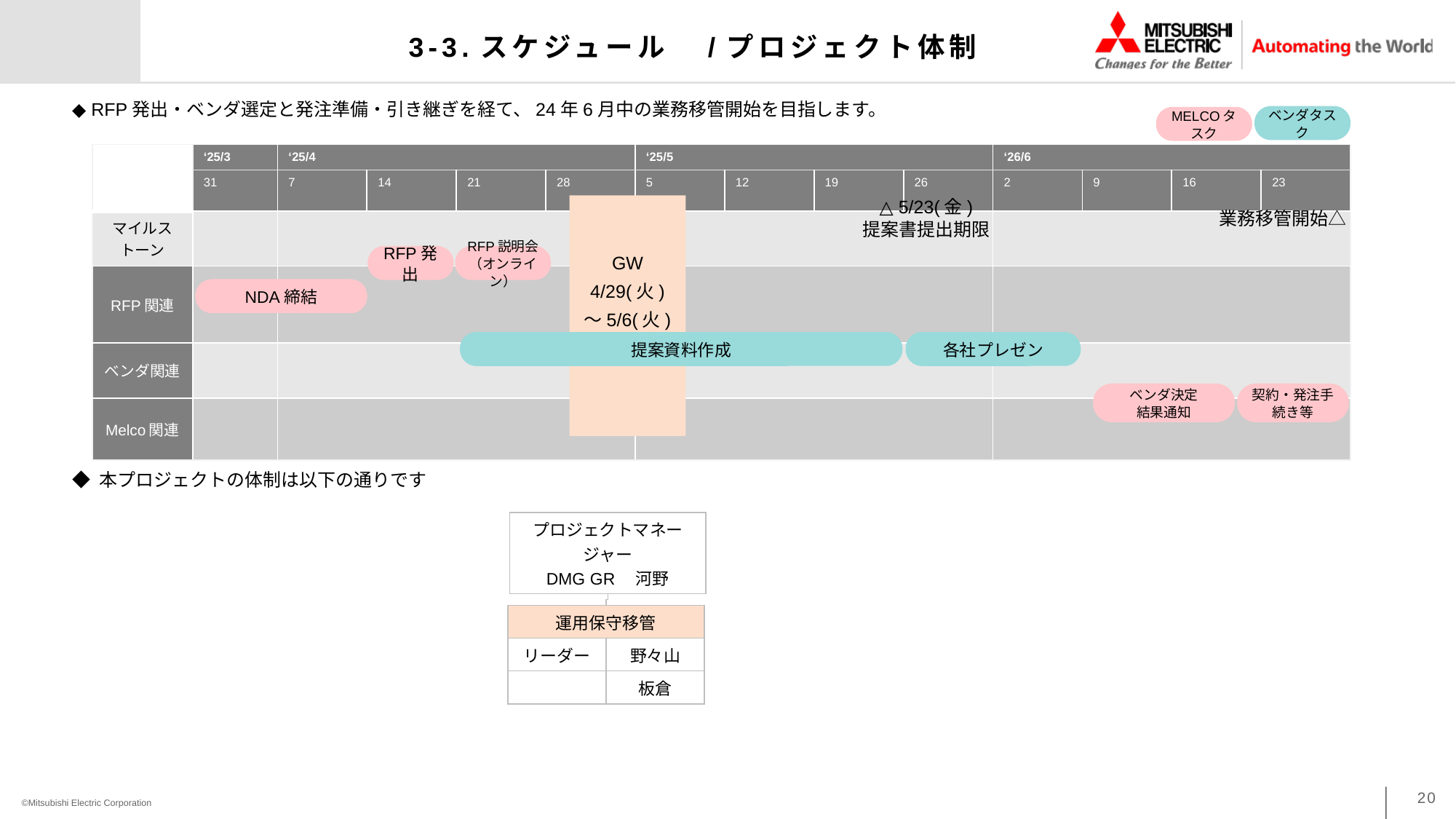

# 3-3.スケジュール　/プロジェクト体制
◆ RFP発出・ベンダ選定と発注準備・引き継ぎを経て、24年6月中の業務移管開始を目指します。
ベンダタスク
MELCOタスク
|  | ‘25/3 | ‘25/4 |  |  |  | ‘25/5 |  |  |  | ‘26/6 |  |  |  |
| --- | --- | --- | --- | --- | --- | --- | --- | --- | --- | --- | --- | --- | --- |
|  | 31 | 7 | 14 | 21 | 28 | 5 | 12 | 19 | 26 | 2 | 9 | 16 | 23 |
| マイルストーン |  |  |  |  |  |  |  |  |  |  |  |  |  |
| RFP関連 |  |  |  |  |  |  |  |  |  |  |  |  |  |
| ベンダ関連 |  |  |  |  |  |  |  |  |  |  |  |  |  |
| Melco関連 |  |  |  |  |  |  |  |  |  |  |  |  |  |
GW
4/29(火)
～5/6(火)

△ 5/23(金)
提案書提出期限
業務移管開始△
中村さんレビュー１回目
中村さんレビュー2回目
RFP発出
RFP説明会
（オンライン）
NDA締結
提案資料作成
各社プレゼン
ベンダ決定
結果通知
契約・発注手続き等
◆ 本プロジェクトの体制は以下の通りです
| プロジェクトマネージャー DMG GR　河野 |
| --- |
| 運用保守移管 |  |
| --- | --- |
| リーダー | 野々山 |
|  | 板倉 |

20